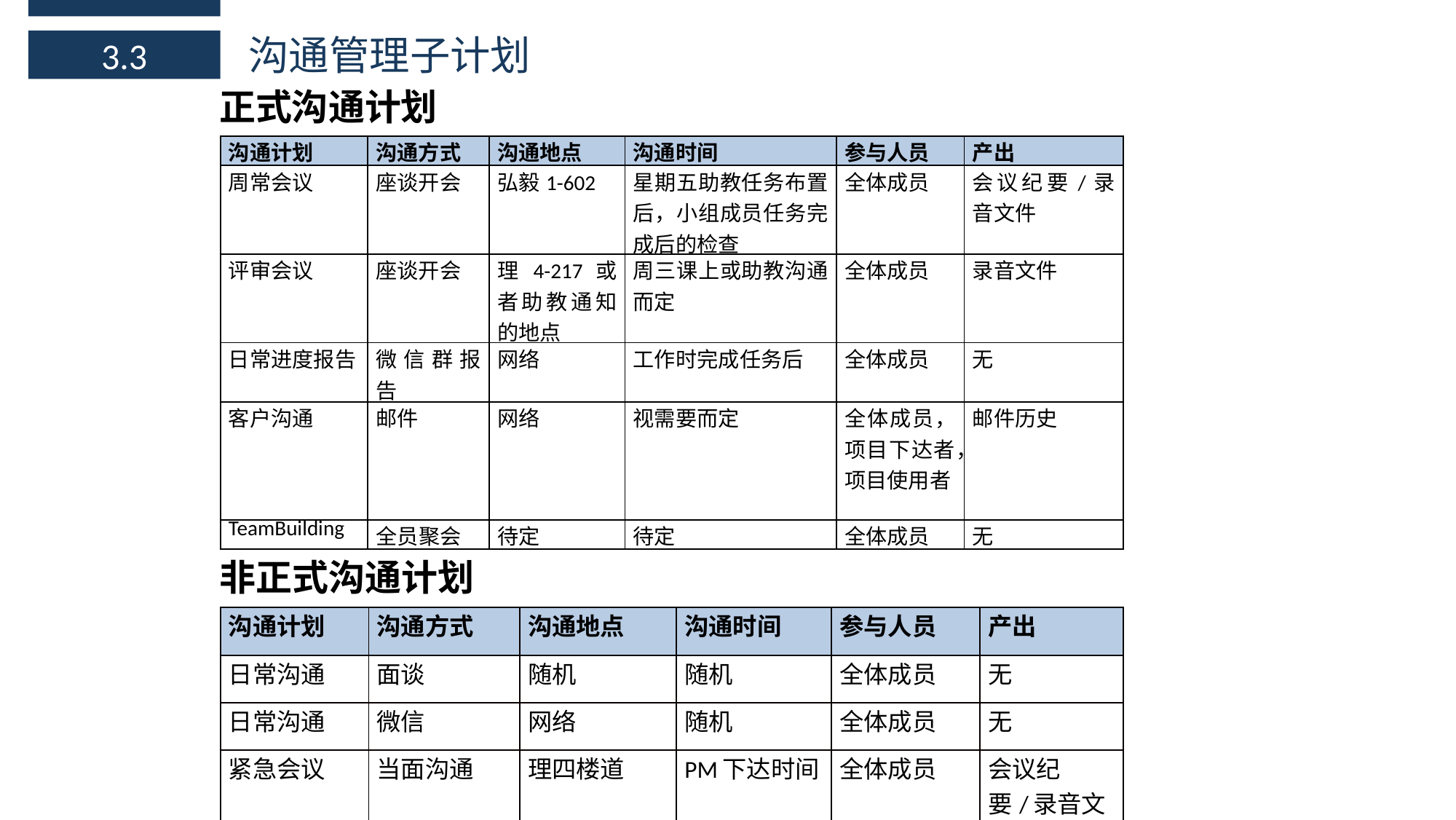

沟通管理子计划
3.3
正式沟通计划
| 沟通计划 | 沟通方式 | 沟通地点 | 沟通时间 | 参与人员 | 产出 |
| --- | --- | --- | --- | --- | --- |
| 周常会议 | 座谈开会 | 弘毅1-602 | 星期五助教任务布置后，小组成员任务完成后的检查 | 全体成员 | 会议纪要/录音文件 |
| 评审会议 | 座谈开会 | 理4-217或者助教通知的地点 | 周三课上或助教沟通而定 | 全体成员 | 录音文件 |
| 日常进度报告 | 微信群报告 | 网络 | 工作时完成任务后 | 全体成员 | 无 |
| 客户沟通 | 邮件 | 网络 | 视需要而定 | 全体成员，项目下达者，项目使用者 | 邮件历史 |
| TeamBuilding | 全员聚会 | 待定 | 待定 | 全体成员 | 无 |
非正式沟通计划
| 沟通计划 | 沟通方式 | 沟通地点 | 沟通时间 | 参与人员 | 产出 |
| --- | --- | --- | --- | --- | --- |
| 日常沟通 | 面谈 | 随机 | 随机 | 全体成员 | 无 |
| 日常沟通 | 微信 | 网络 | 随机 | 全体成员 | 无 |
| 紧急会议 | 当面沟通 | 理四楼道 | PM下达时间 | 全体成员 | 会议纪要/录音文件 |